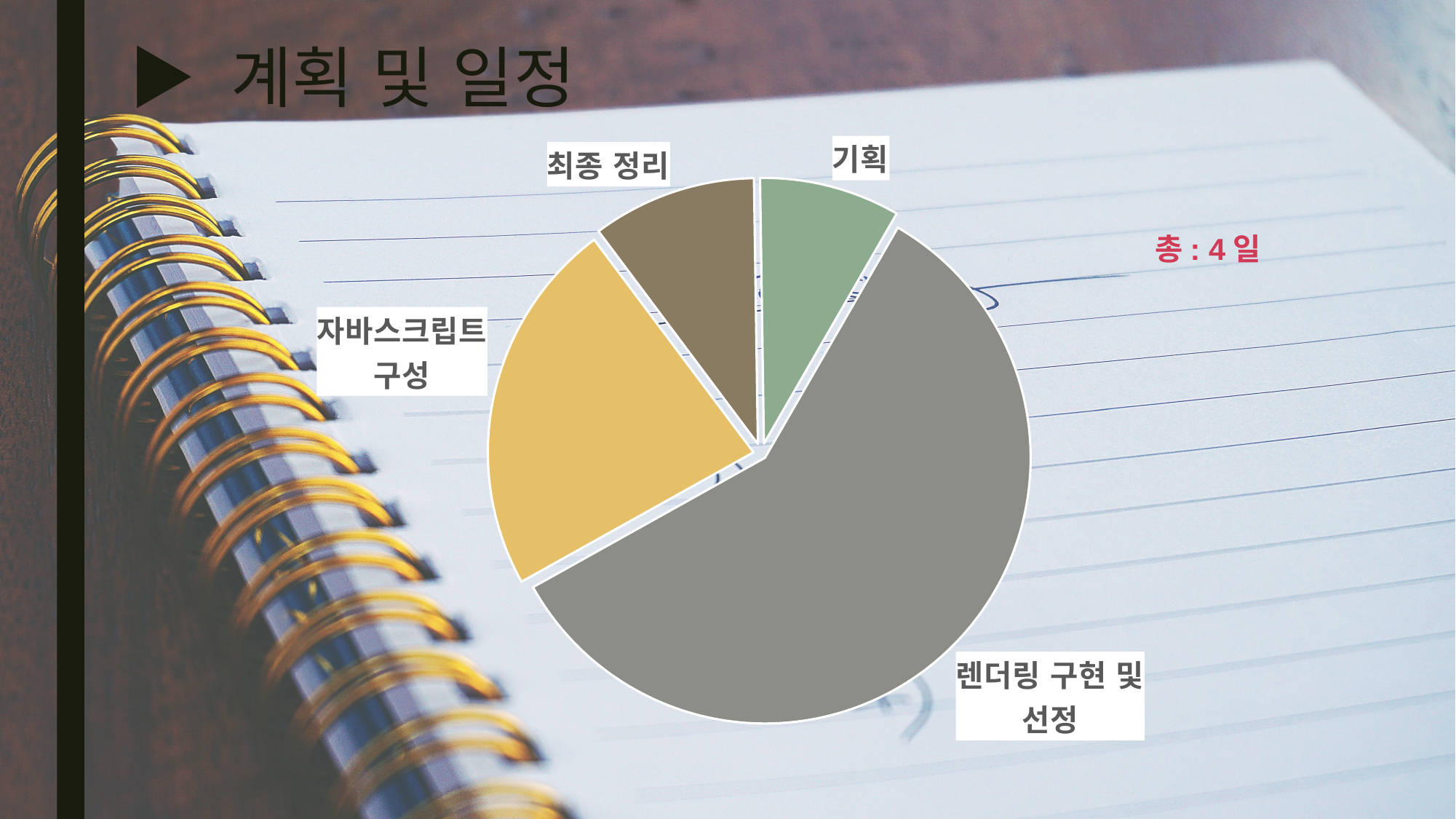

# ▶ 계획 및 일정

### Chart

| Category | 판매 |
|---|---|
| 1분기 | 8.2 |
| 2분기 | 3.2 |
| 3분기 | 1.4 |
| 4분기 | 1.2 |
총: 4일